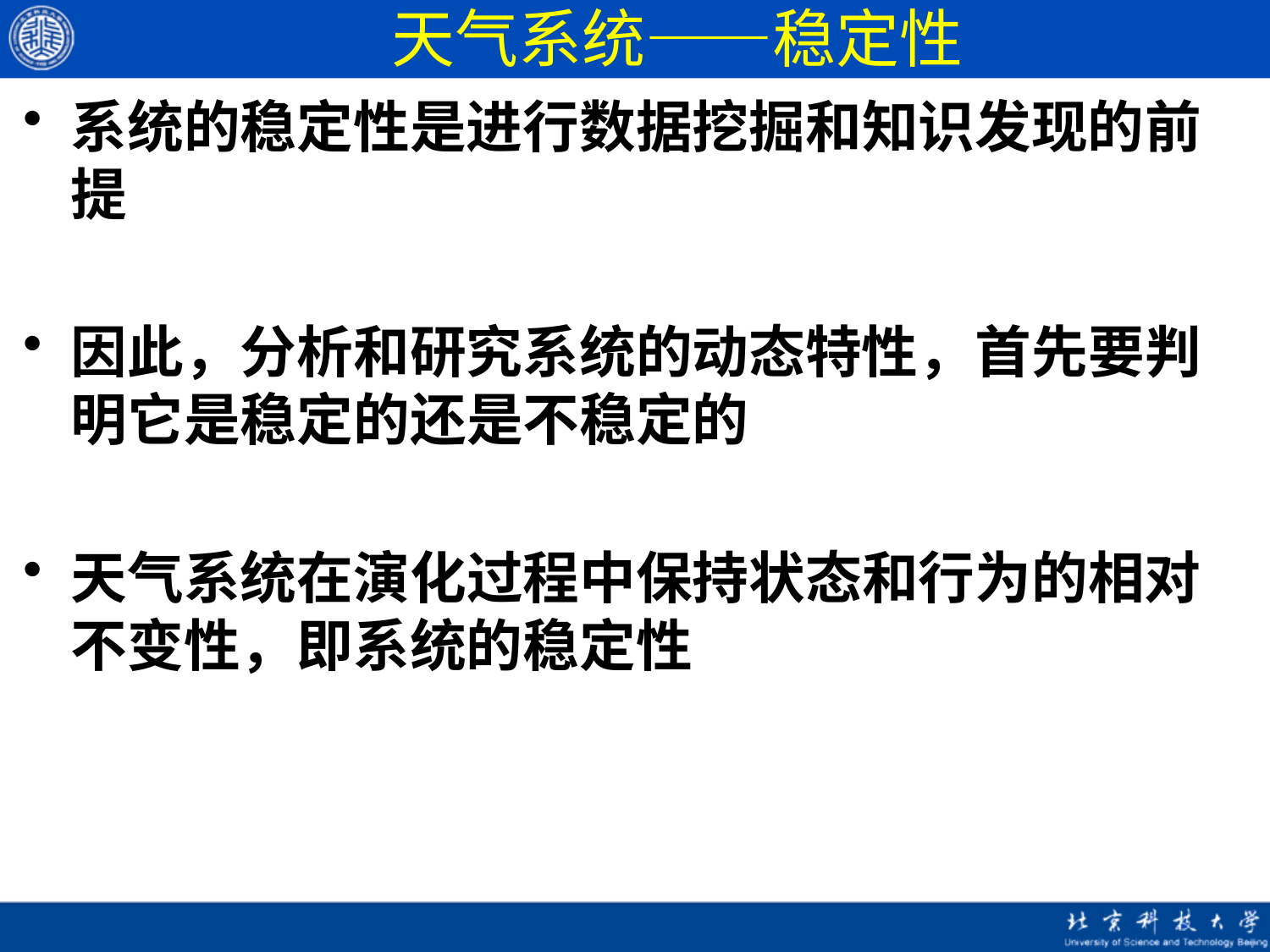

# 天气系统——稳定性
系统的稳定性是进行数据挖掘和知识发现的前提

因此，分析和研究系统的动态特性，首先要判明它是稳定的还是不稳定的

天气系统在演化过程中保持状态和行为的相对不变性，即系统的稳定性